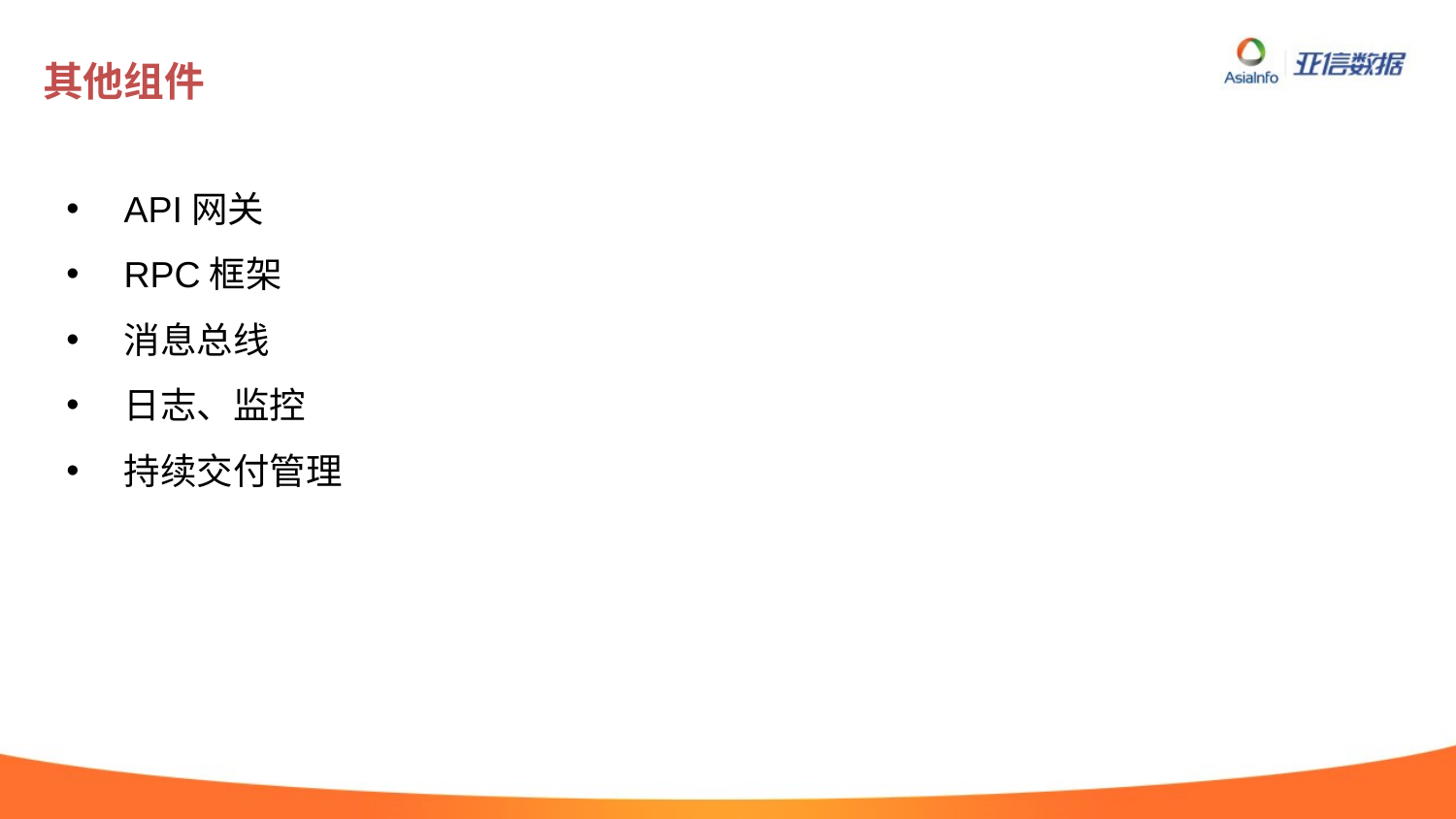

# 其他组件
API网关
RPC框架
消息总线
日志、监控
持续交付管理